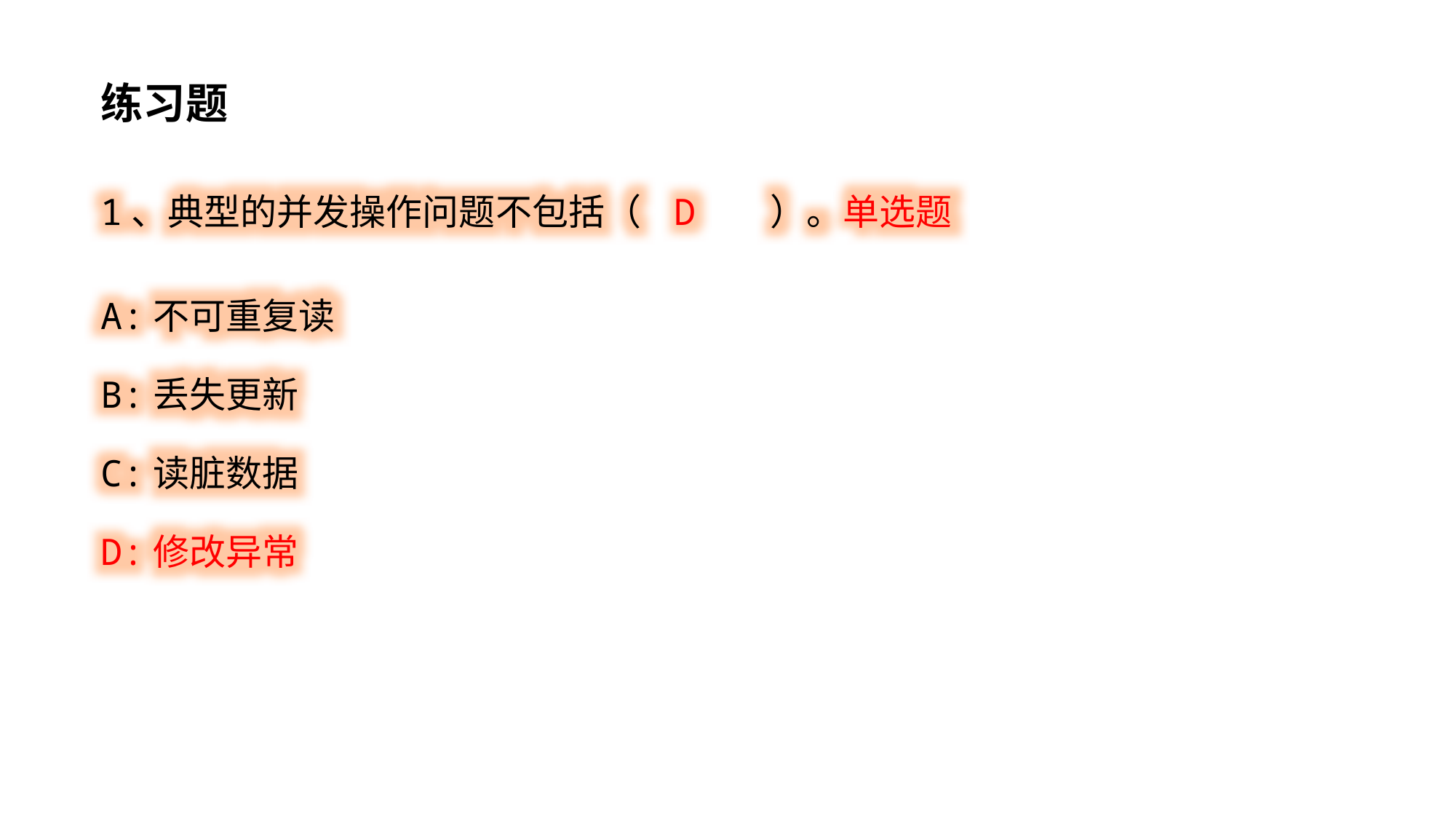

练习题
1、典型的并发操作问题不包括（   D   ）。单选题

A:不可重复读

B:丢失更新

C:读脏数据

D:修改异常